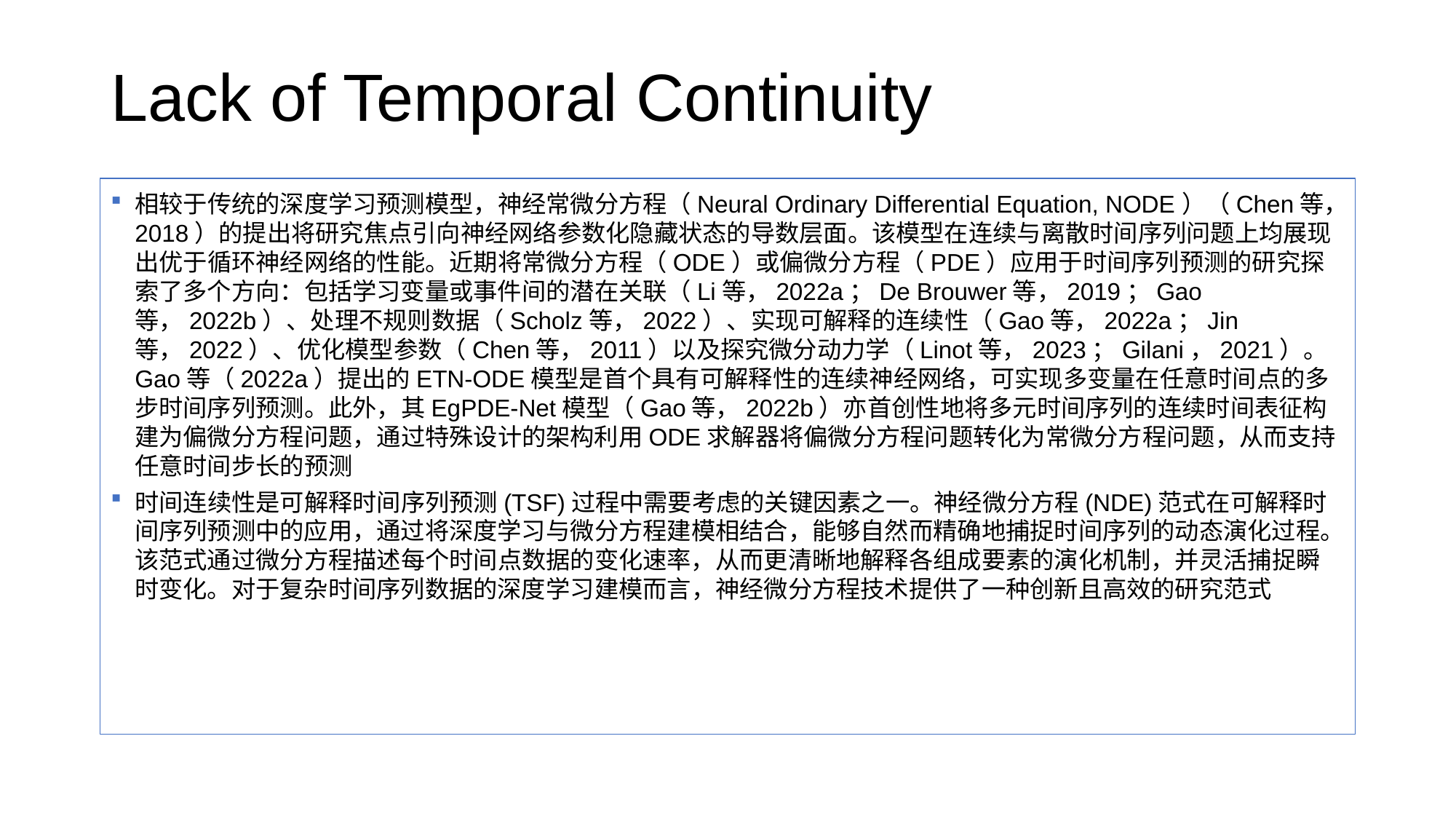

# Lack of Temporal Continuity
相较于传统的深度学习预测模型，神经常微分方程（Neural Ordinary Differential Equation, NODE）（Chen等，2018）的提出将研究焦点引向神经网络参数化隐藏状态的导数层面。该模型在连续与离散时间序列问题上均展现出优于循环神经网络的性能。近期将常微分方程（ODE）或偏微分方程（PDE）应用于时间序列预测的研究探索了多个方向：包括学习变量或事件间的潜在关联（Li等，2022a；De Brouwer等，2019；Gao等，2022b）、处理不规则数据（Scholz等，2022）、实现可解释的连续性（Gao等，2022a；Jin等，2022）、优化模型参数（Chen等，2011）以及探究微分动力学（Linot等，2023；Gilani，2021）。Gao等（2022a）提出的ETN-ODE模型是首个具有可解释性的连续神经网络，可实现多变量在任意时间点的多步时间序列预测。此外，其EgPDE-Net模型（Gao等，2022b）亦首创性地将多元时间序列的连续时间表征构建为偏微分方程问题，通过特殊设计的架构利用ODE求解器将偏微分方程问题转化为常微分方程问题，从而支持任意时间步长的预测
时间连续性是可解释时间序列预测(TSF)过程中需要考虑的关键因素之一。神经微分方程(NDE)范式在可解释时间序列预测中的应用，通过将深度学习与微分方程建模相结合，能够自然而精确地捕捉时间序列的动态演化过程。该范式通过微分方程描述每个时间点数据的变化速率，从而更清晰地解释各组成要素的演化机制，并灵活捕捉瞬时变化。对于复杂时间序列数据的深度学习建模而言，神经微分方程技术提供了一种创新且高效的研究范式